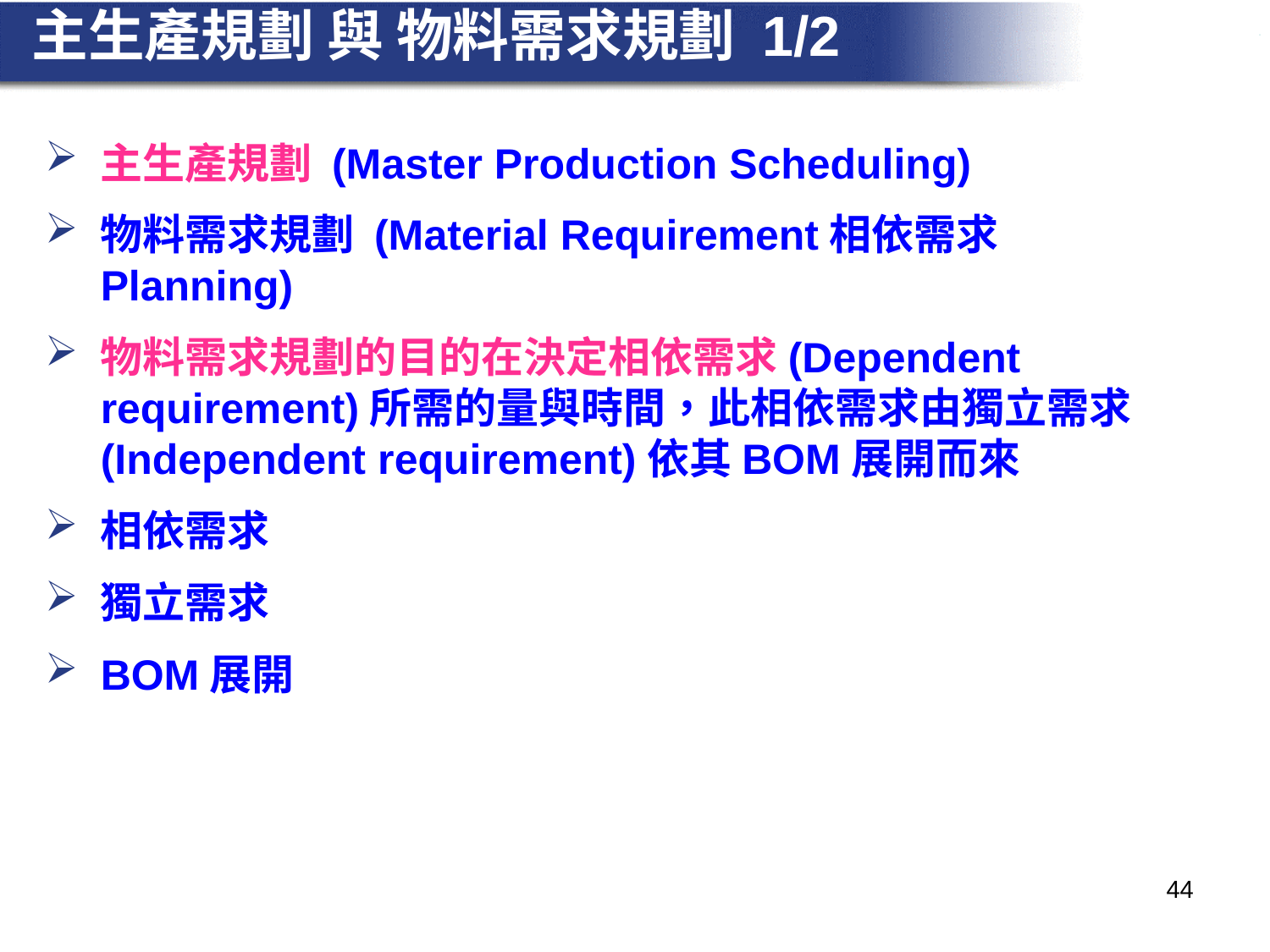

# 主生產規劃 與 物料需求規劃 1/2
主生產規劃 (Master Production Scheduling)
物料需求規劃 (Material Requirement相依需求Planning)
物料需求規劃的目的在決定相依需求(Dependent requirement)所需的量與時間，此相依需求由獨立需求(Independent requirement)依其BOM展開而來
相依需求
獨立需求
BOM展開
44